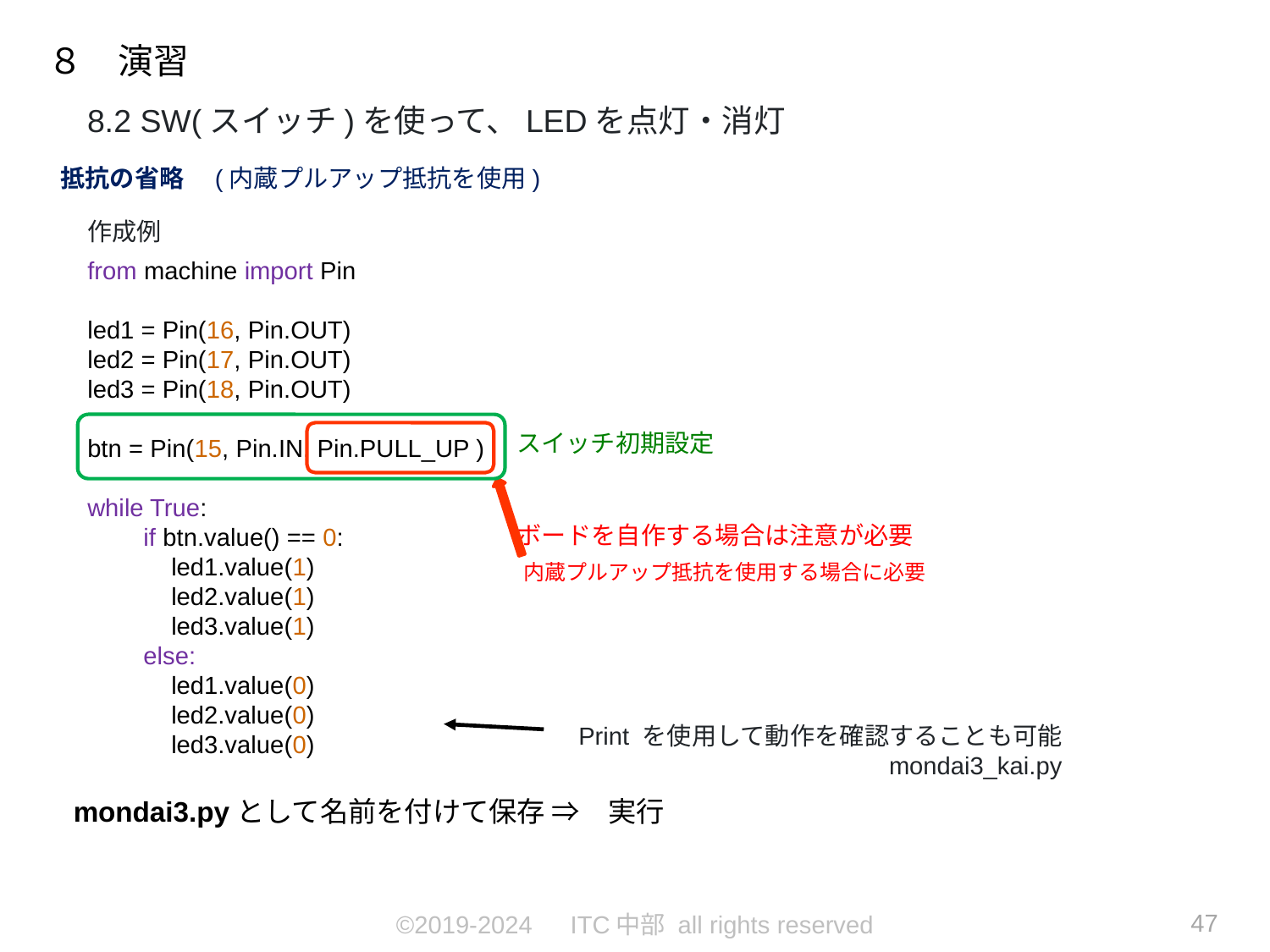

８　演習
8.2 SW(スイッチ)を使って、LEDを点灯・消灯
抵抗の省略　(内蔵プルアップ抵抗を使用)
作成例
from machine import Pin

led1 = Pin(16, Pin.OUT)
led2 = Pin(17, Pin.OUT)
led3 = Pin(18, Pin.OUT)

btn = Pin(15, Pin.IN, Pin.PULL_UP )

while True:
        if btn.value() == 0:
            led1.value(1)
            led2.value(1)
            led3.value(1)
        else:
            led1.value(0)
            led2.value(0)
            led3.value(0)

スイッチ初期設定

ボードを自作する場合は注意が必要
内蔵プルアップ抵抗を使用する場合に必要
Print を使用して動作を確認することも可能
mondai3_kai.py
mondai3.pyとして名前を付けて保存 ⇒　実行